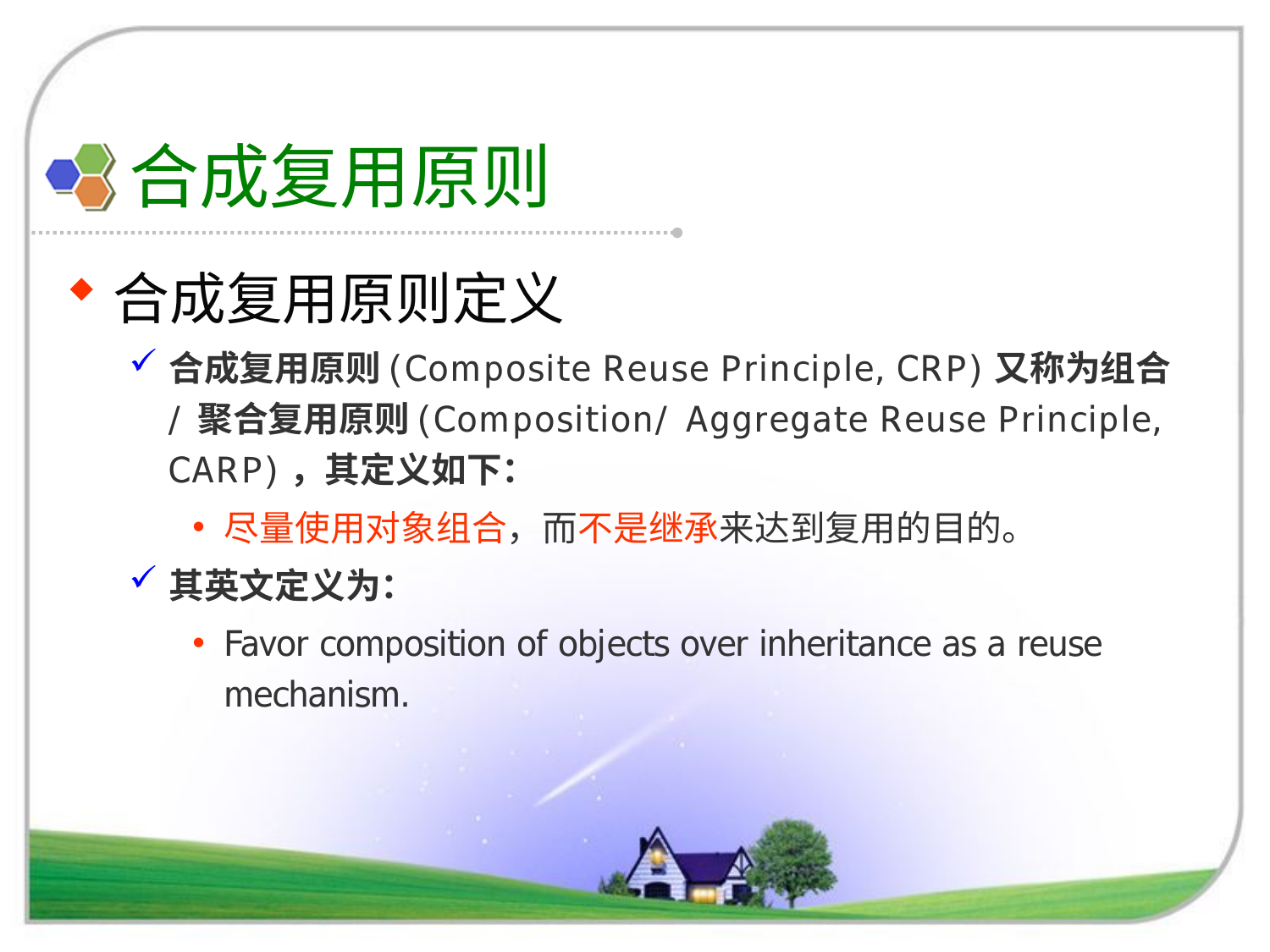

# 合成复用原则
合成复用原则定义
合成复用原则(Composite Reuse Principle, CRP)又称为组合/聚合复用原则(Composition/ Aggregate Reuse Principle, CARP)，其定义如下：
尽量使用对象组合，而不是继承来达到复用的目的。
其英文定义为：
Favor composition of objects over inheritance as a reuse mechanism.